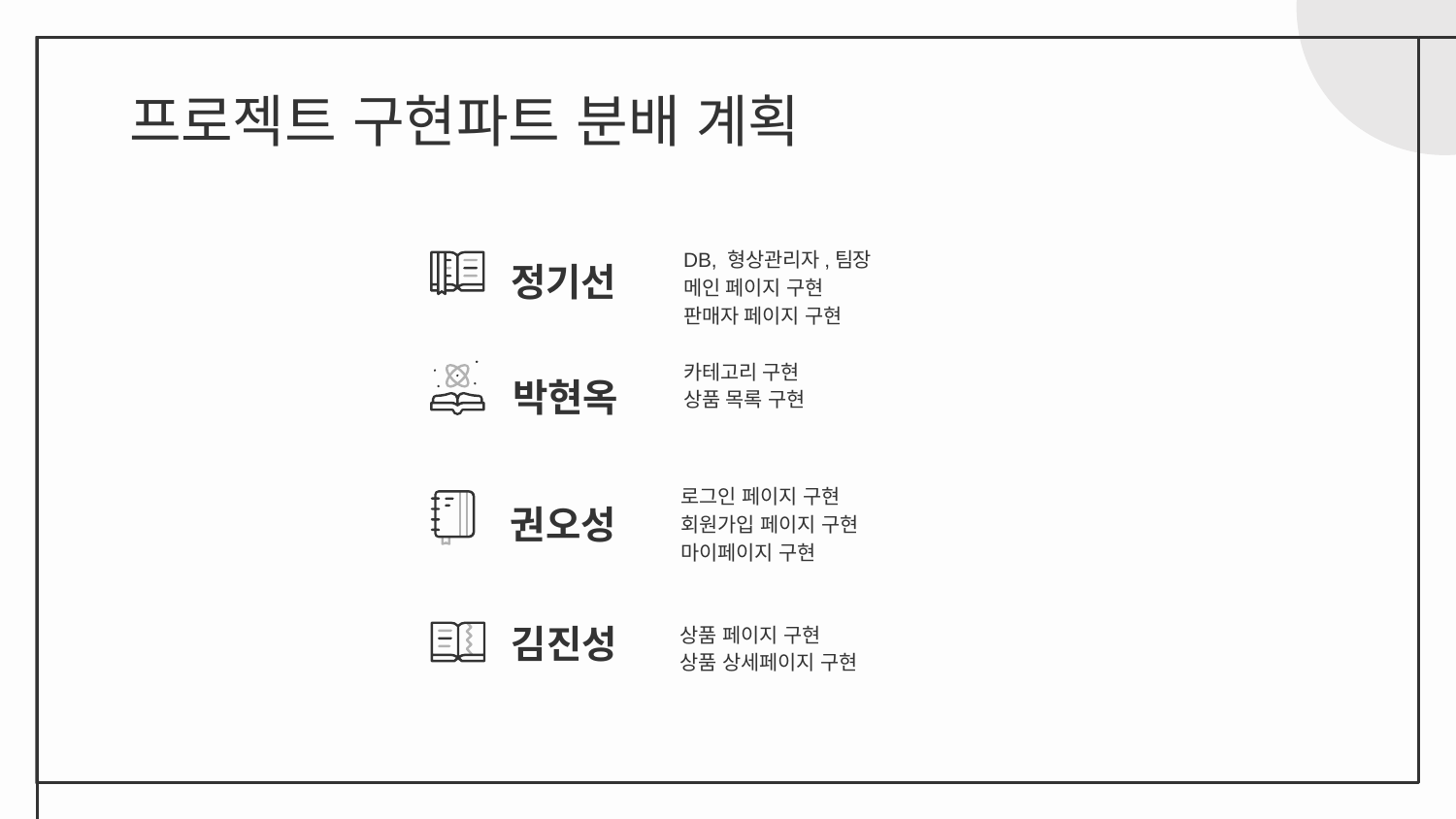

# 프로젝트 구현파트 분배 계획
DB, 형상관리자,팀장
메인 페이지 구현
판매자 페이지 구현
정기선

카테고리 구현
상품 목록 구현
박현옥

로그인 페이지 구현
회원가입 페이지 구현
마이페이지 구현

권오성

김진성
상품 페이지 구현
상품 상세페이지 구현